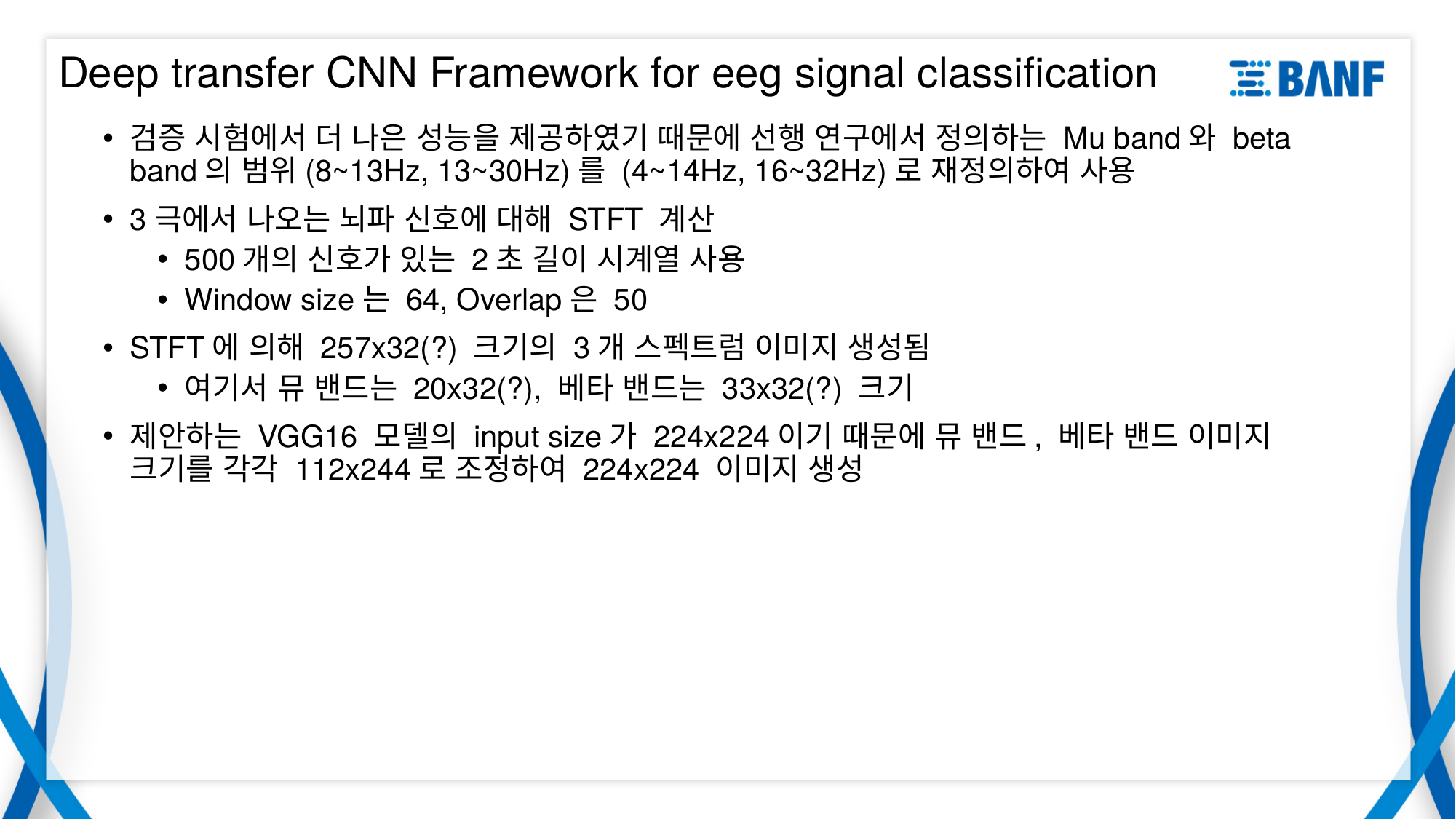

# Deep transfer CNN Framework for eeg signal classification
검증 시험에서 더 나은 성능을 제공하였기 때문에 선행 연구에서 정의하는 Mu band와 beta band의 범위(8~13Hz, 13~30Hz)를 (4~14Hz, 16~32Hz)로 재정의하여 사용
3극에서 나오는 뇌파 신호에 대해 STFT 계산
500개의 신호가 있는 2초 길이 시계열 사용
Window size는 64, Overlap은 50
STFT에 의해 257x32(?) 크기의 3개 스펙트럼 이미지 생성됨
여기서 뮤 밴드는 20x32(?), 베타 밴드는 33x32(?) 크기
제안하는 VGG16 모델의 input size가 224x224이기 때문에 뮤 밴드, 베타 밴드 이미지 크기를 각각 112x244로 조정하여 224x224 이미지 생성